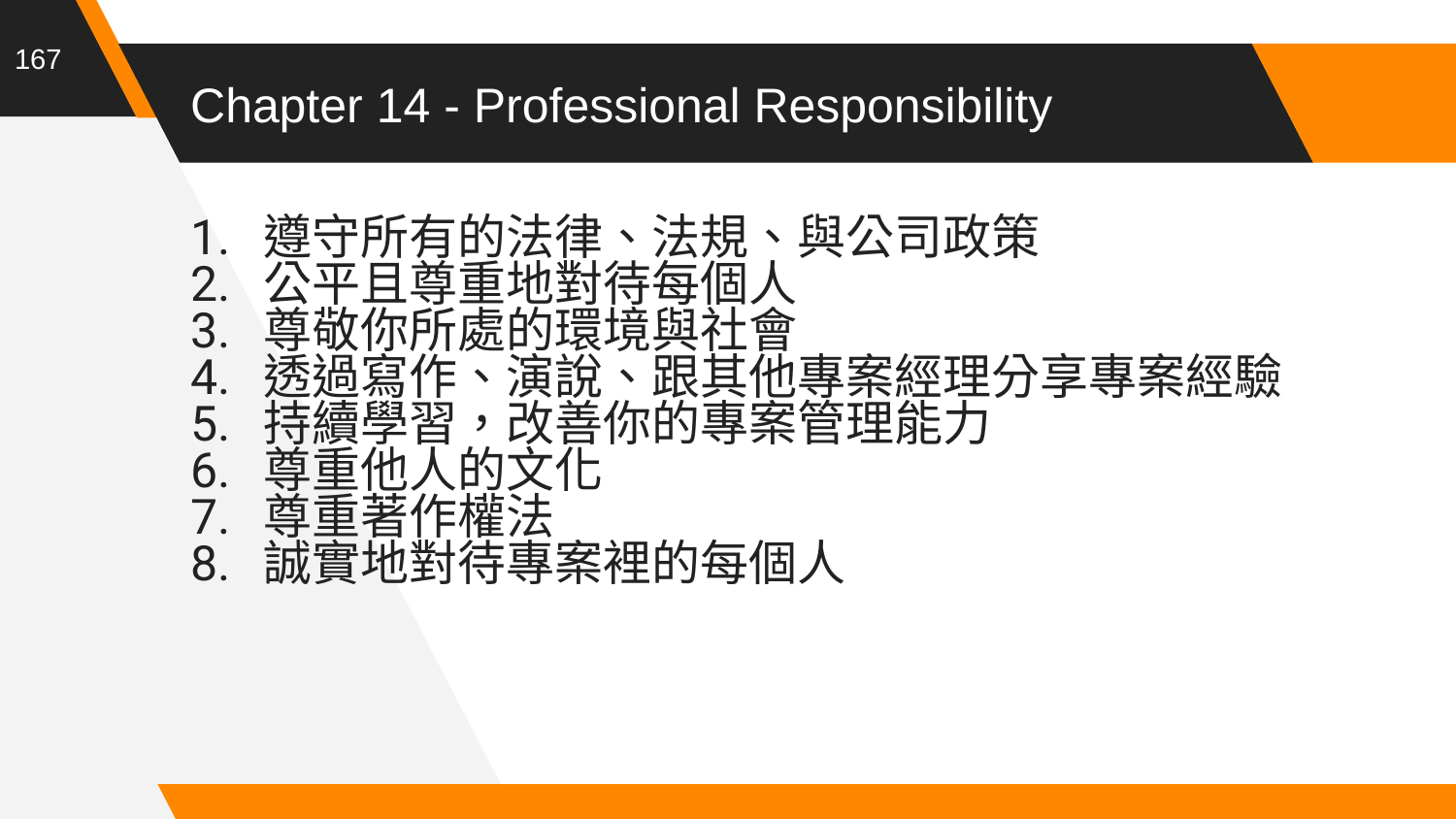

167
# Chapter 14 - Professional Responsibility
遵守所有的法律、法規、與公司政策
公平且尊重地對待每個人
尊敬你所處的環境與社會
透過寫作、演說、跟其他專案經理分享專案經驗
持續學習，改善你的專案管理能力
尊重他人的文化
尊重著作權法
誠實地對待專案裡的每個人